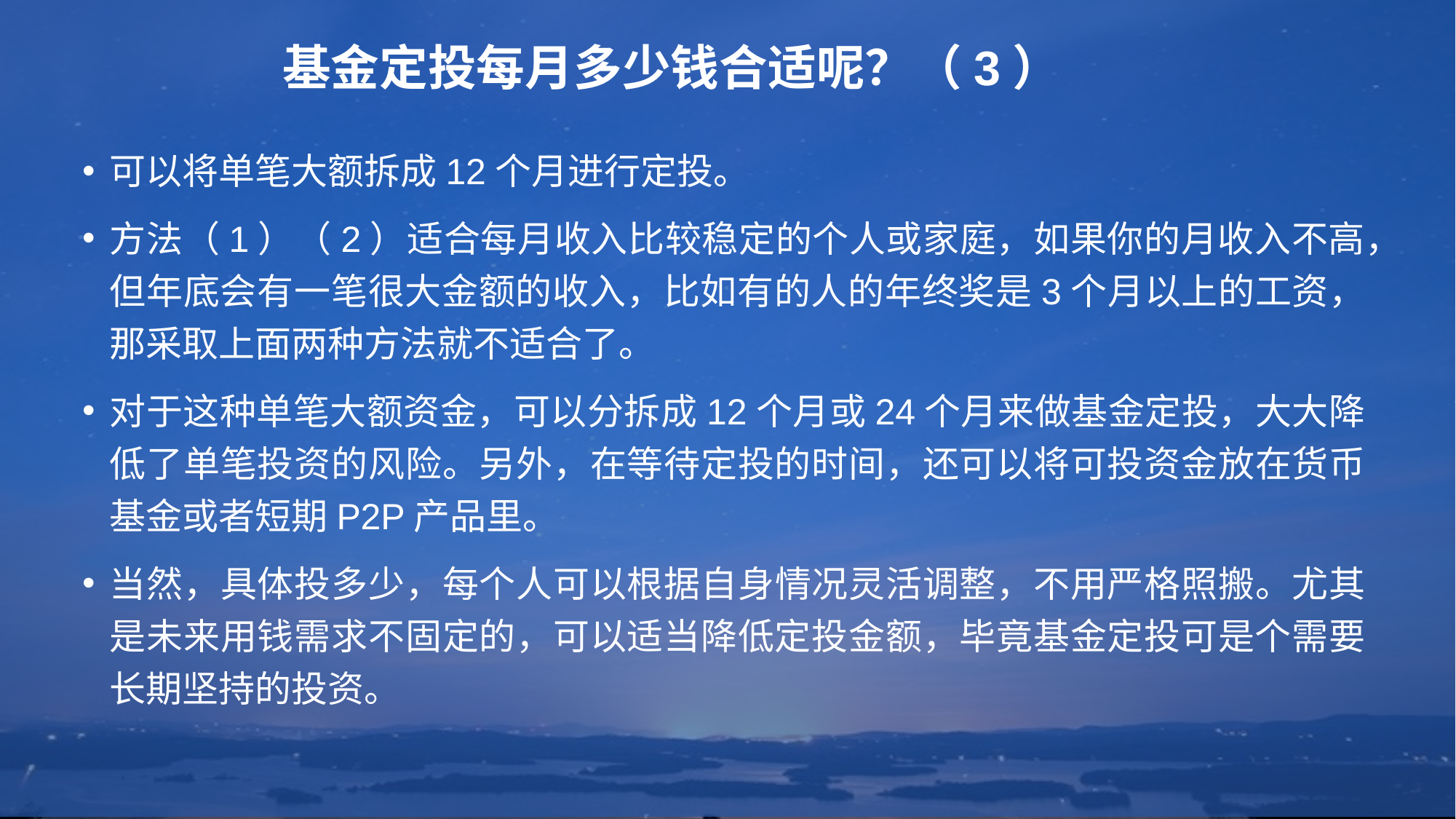

# 基金定投每月多少钱合适呢？（3）
可以将单笔大额拆成12个月进行定投。
方法（1）（2）适合每月收入比较稳定的个人或家庭，如果你的月收入不高，但年底会有一笔很大金额的收入，比如有的人的年终奖是3个月以上的工资，那采取上面两种方法就不适合了。
对于这种单笔大额资金，可以分拆成12个月或24个月来做基金定投，大大降低了单笔投资的风险。另外，在等待定投的时间，还可以将可投资金放在货币基金或者短期P2P产品里。
当然，具体投多少，每个人可以根据自身情况灵活调整，不用严格照搬。尤其是未来用钱需求不固定的，可以适当降低定投金额，毕竟基金定投可是个需要长期坚持的投资。